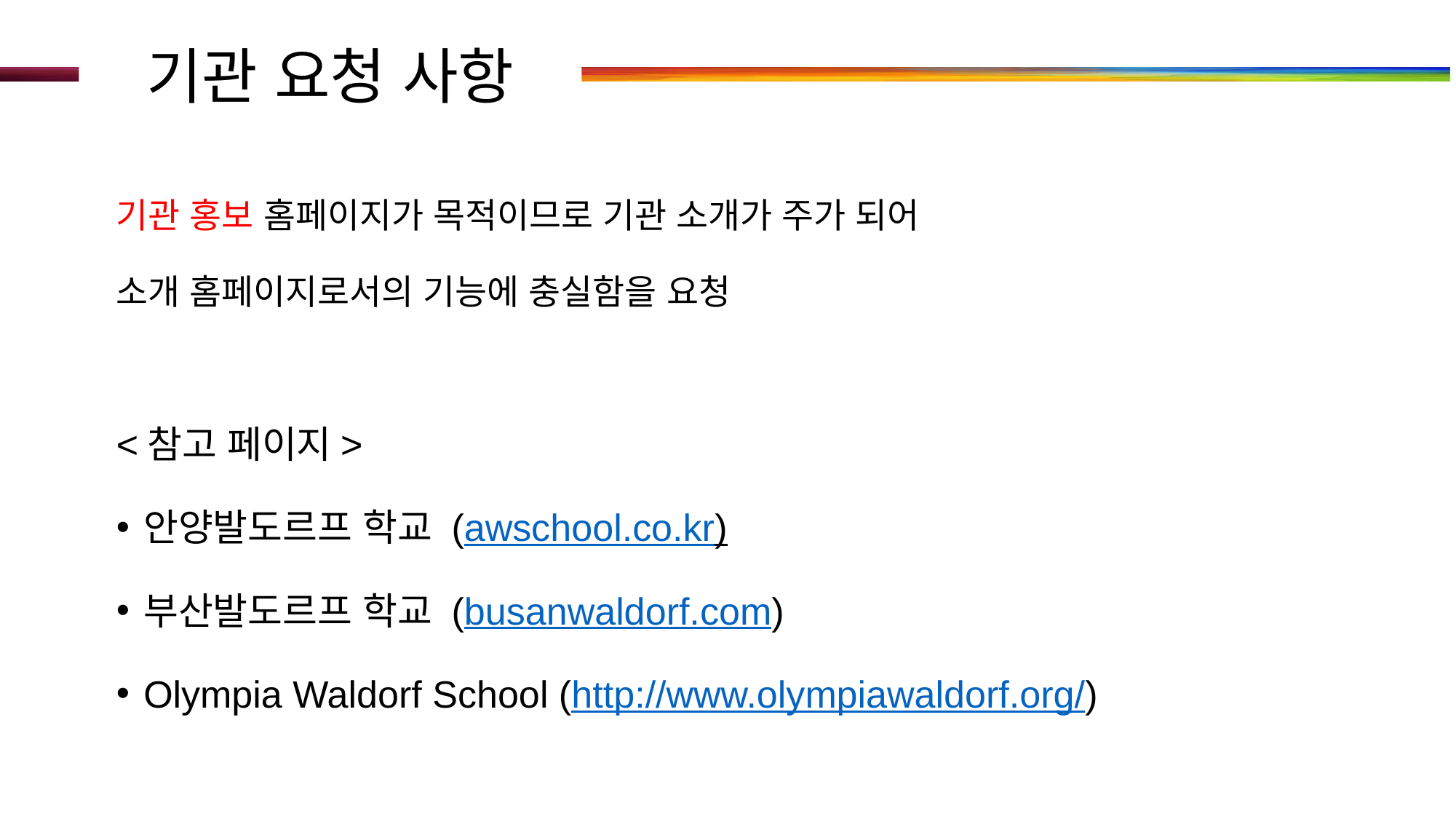

# 기관 요청 사항
기관 홍보 홈페이지가 목적이므로 기관 소개가 주가 되어
소개 홈페이지로서의 기능에 충실함을 요청
<참고 페이지>
안양발도르프 학교 (awschool.co.kr)
부산발도르프 학교 (busanwaldorf.com)
Olympia Waldorf School (http://www.olympiawaldorf.org/)